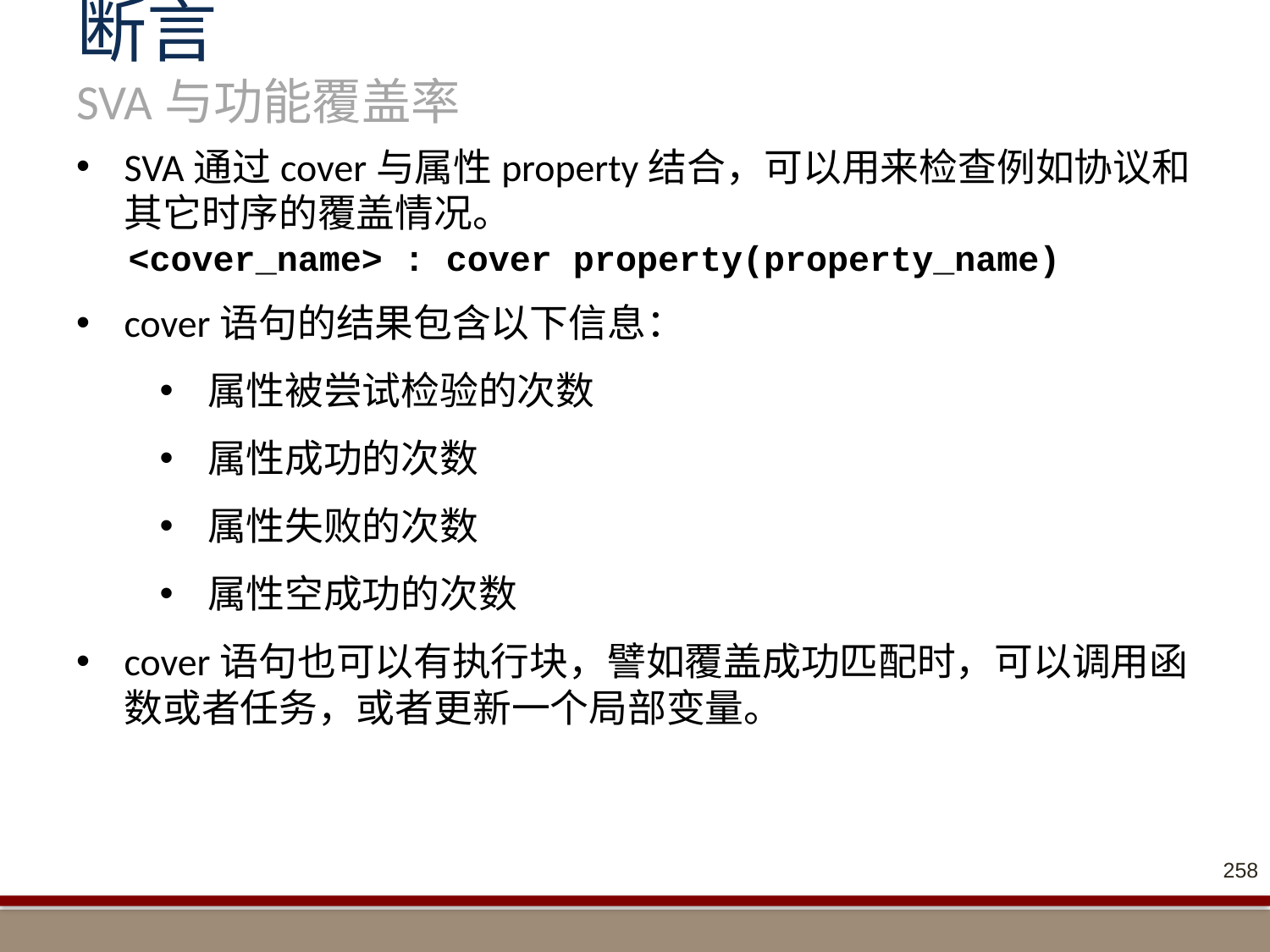

# 断言 SVA与功能覆盖率
SVA通过cover与属性property结合，可以用来检查例如协议和其它时序的覆盖情况。
<cover_name> : cover property(property_name)
cover语句的结果包含以下信息：
属性被尝试检验的次数
属性成功的次数
属性失败的次数
属性空成功的次数
cover语句也可以有执行块，譬如覆盖成功匹配时，可以调用函数或者任务，或者更新一个局部变量。
258